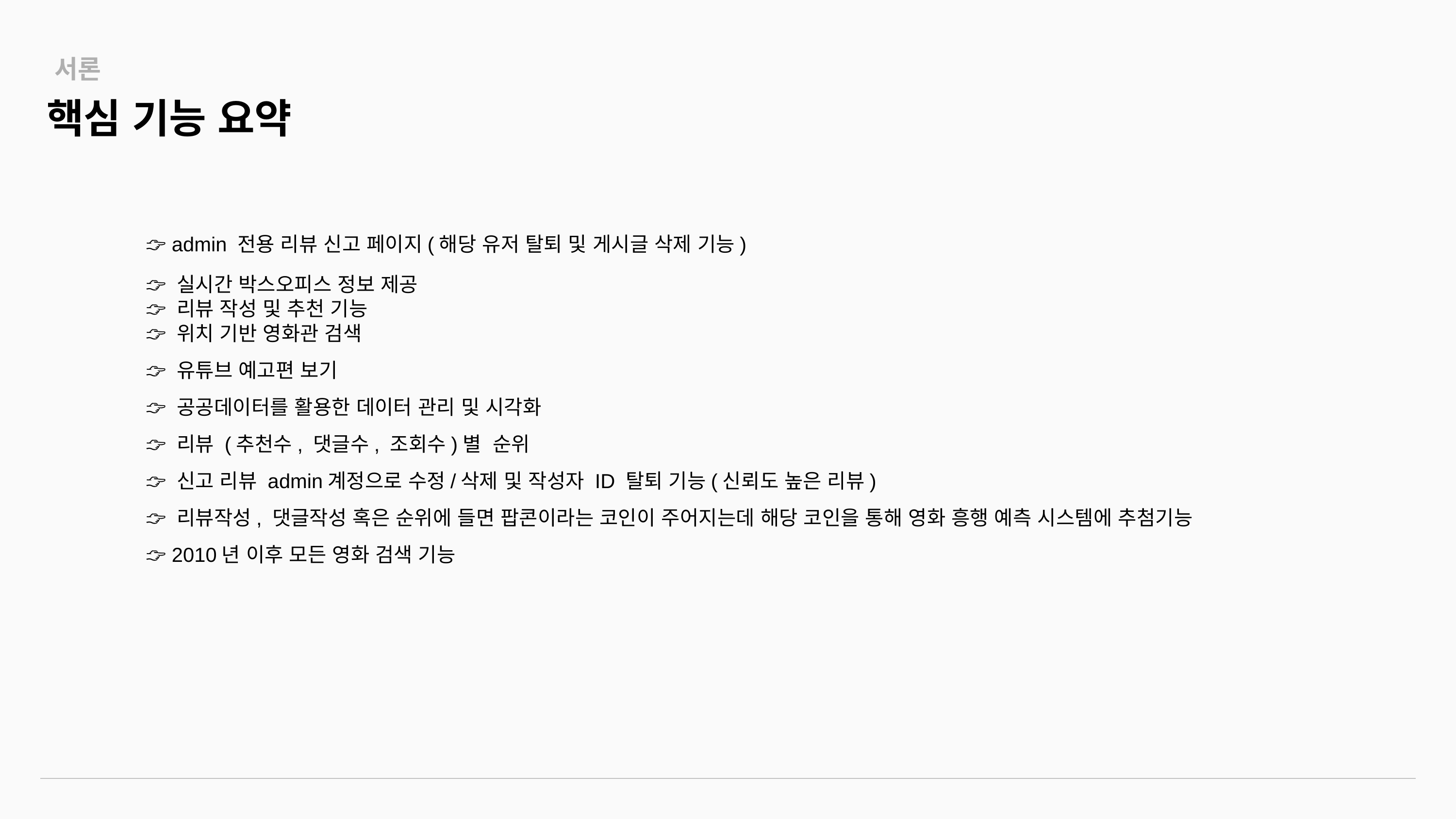

서론
핵심 기능 요약
👉 admin 전용 리뷰 신고 페이지(해당 유저 탈퇴 및 게시글 삭제 기능)
👉 실시간 박스오피스 정보 제공
👉 리뷰 작성 및 추천 기능
👉 위치 기반 영화관 검색
👉 유튜브 예고편 보기
👉 공공데이터를 활용한 데이터 관리 및 시각화
👉 리뷰 (추천수, 댓글수, 조회수)별  순위
👉 신고 리뷰 admin계정으로 수정/삭제 및 작성자 ID 탈퇴 기능(신뢰도 높은 리뷰)
👉 리뷰작성, 댓글작성 혹은 순위에 들면 팝콘이라는 코인이 주어지는데 해당 코인을 통해 영화 흥행 예측 시스템에 추첨기능
👉 2010년 이후 모든 영화 검색 기능